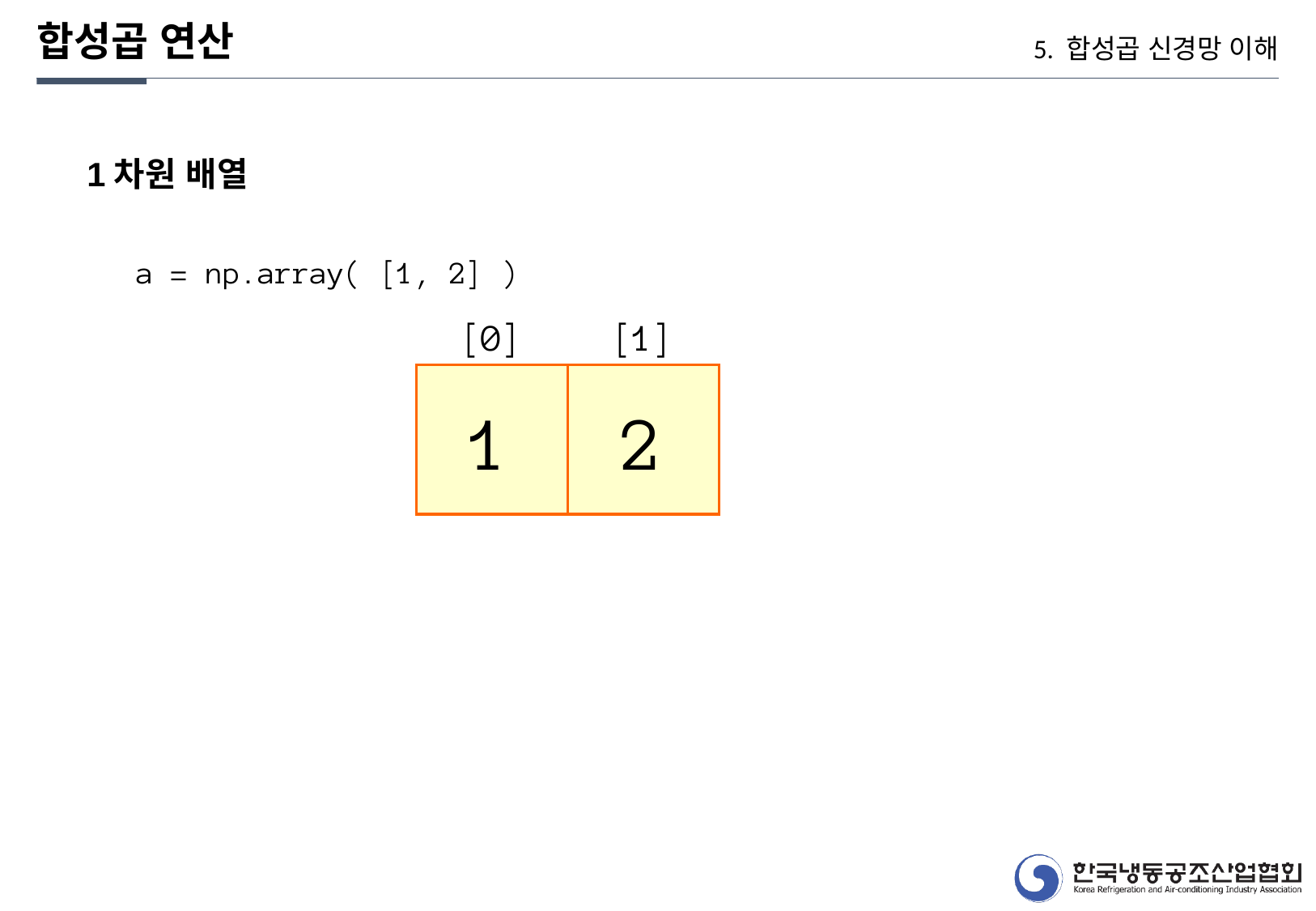

합성곱 연산
5. 합성곱 신경망 이해
1차원 배열
a = np.array( [1, 2] )
[1]
[0]
2
1